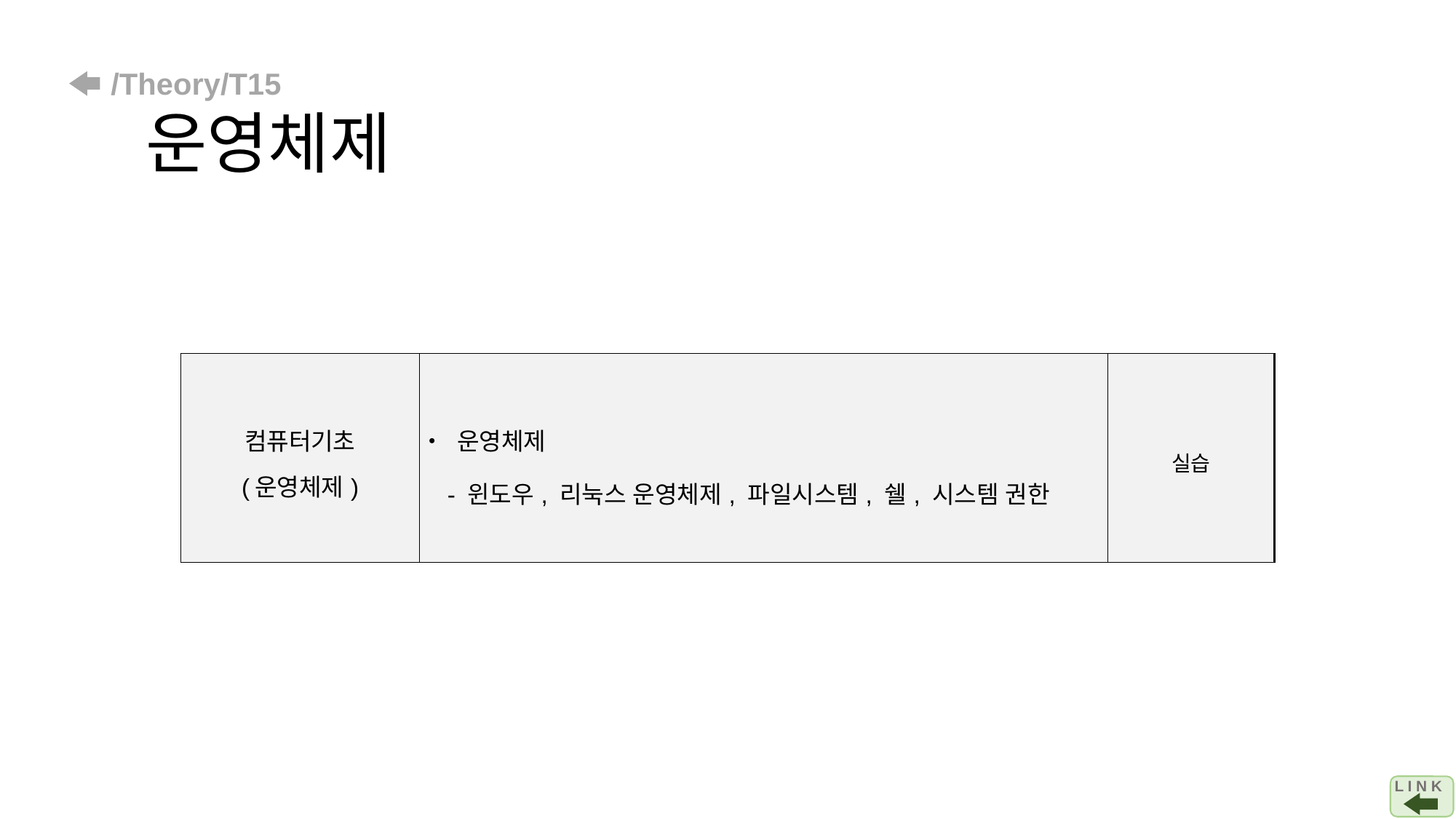

# /Theory/T15 운영체제

| 컴퓨터기초 (운영체제) | • 운영체제 - 윈도우, 리눅스 운영체제, 파일시스템, 쉘, 시스템 권한 | 실습 |
| --- | --- | --- |
L I N K